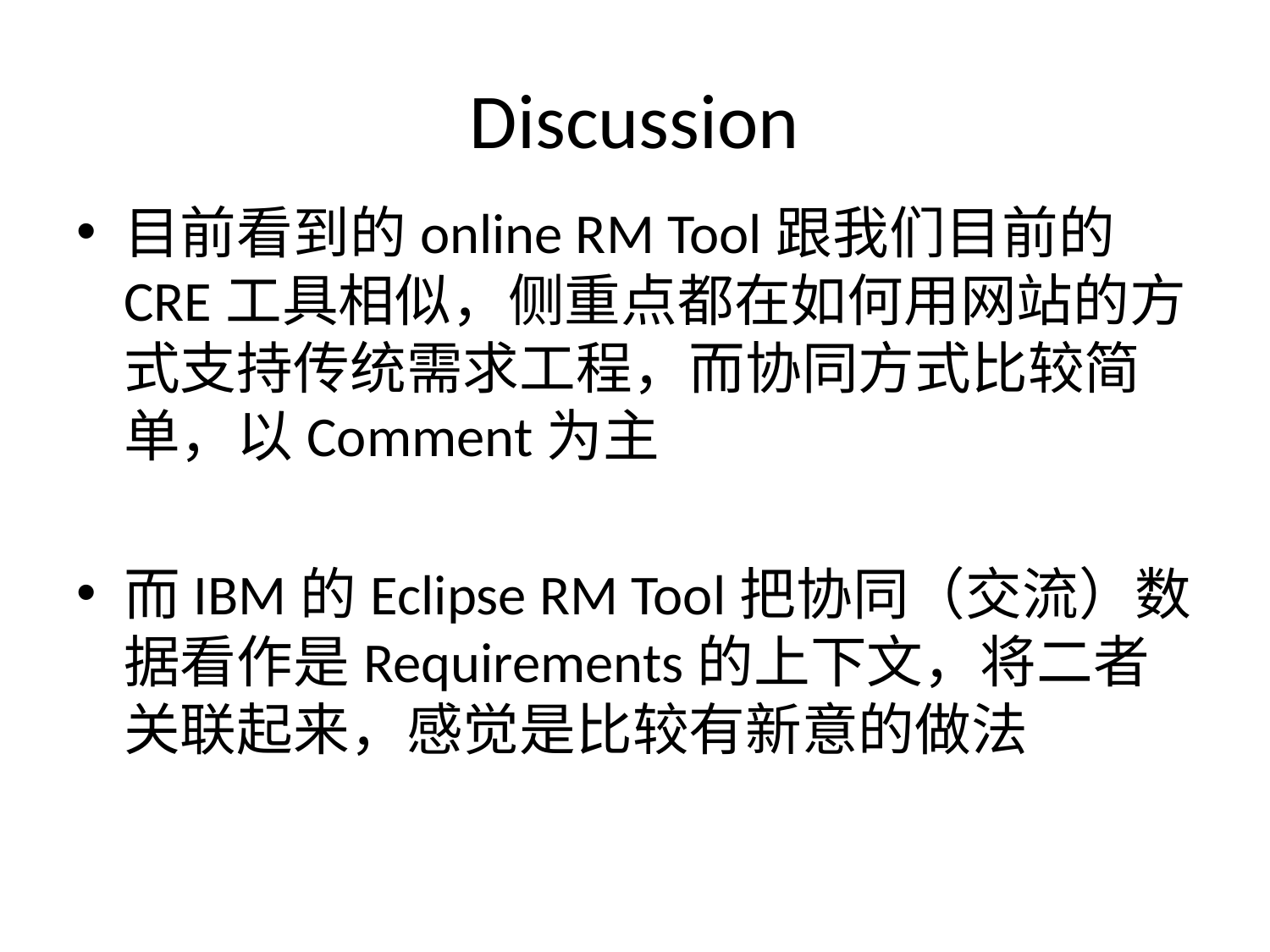

# Discussion
目前看到的online RM Tool跟我们目前的CRE工具相似，侧重点都在如何用网站的方式支持传统需求工程，而协同方式比较简单，以Comment为主

而IBM的Eclipse RM Tool把协同（交流）数据看作是Requirements的上下文，将二者关联起来，感觉是比较有新意的做法